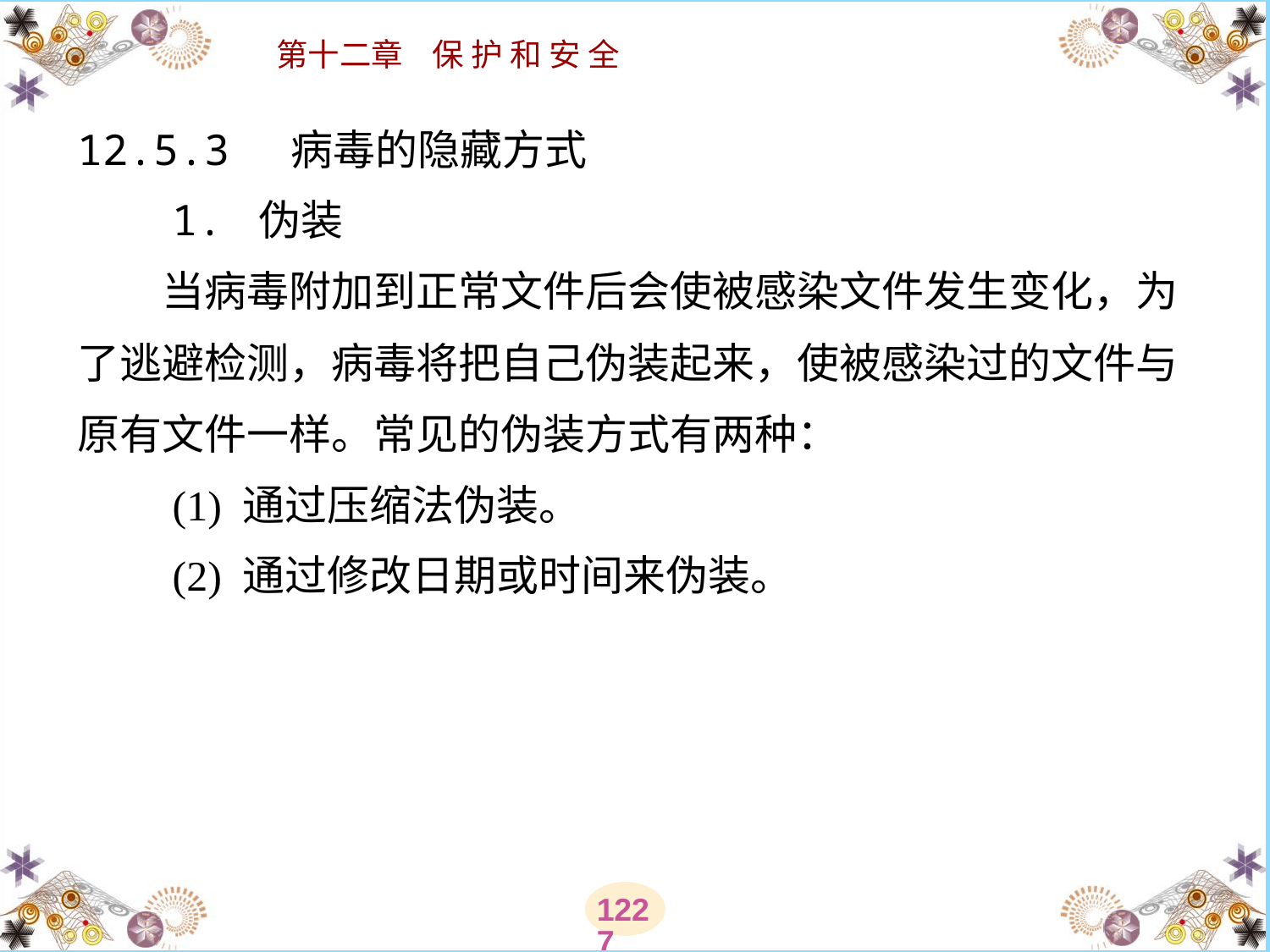

# 12.5.3  病毒的隐藏方式 　　1. 伪装 　　当病毒附加到正常文件后会使被感染文件发生变化，为了逃避检测，病毒将把自己伪装起来，使被感染过的文件与原有文件一样。常见的伪装方式有两种： 　　(1) 通过压缩法伪装。 　　(2) 通过修改日期或时间来伪装。